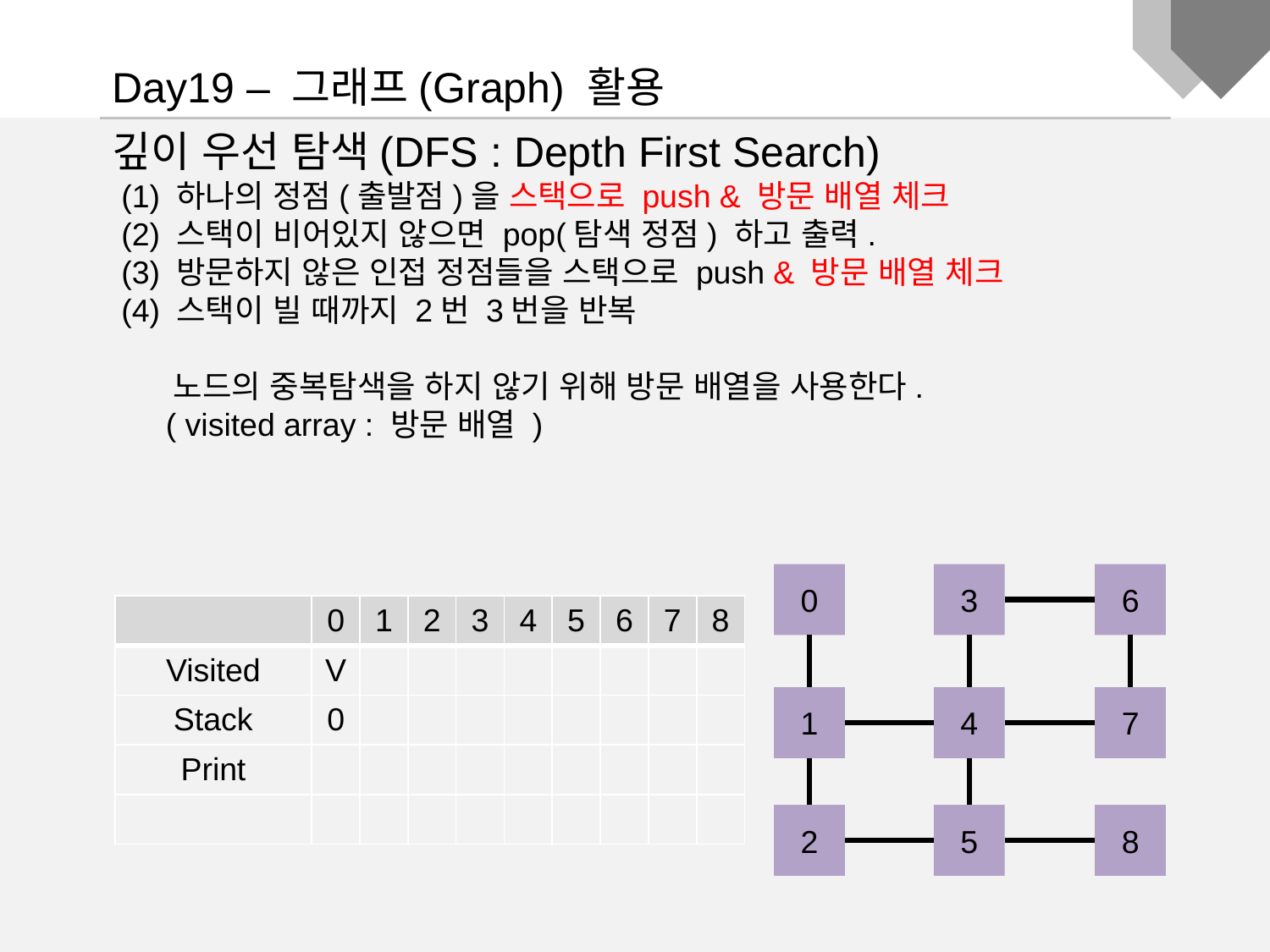

Day19 – 그래프(Graph) 활용
깊이 우선 탐색(DFS : Depth First Search)
 (1) 하나의 정점(출발점)을 스택으로 push & 방문 배열 체크
 (2) 스택이 비어있지 않으면 pop(탐색 정점) 하고 출력.
 (3) 방문하지 않은 인접 정점들을 스택으로 push & 방문 배열 체크
 (4) 스택이 빌 때까지 2번 3번을 반복

      노드의 중복탐색을 하지 않기 위해 방문 배열을 사용한다.
      ( visited array : 방문 배열 )

0
3
6
1
4
7
2
5
8
|  | 0 | 1 | 2 | 3 | 4 | 5 | 6 | 7 | 8 |
| --- | --- | --- | --- | --- | --- | --- | --- | --- | --- |
| Visited | V |  |  |  |  |  |  |  |  |
| Stack | 0 |  |  |  |  |  |  |  |  |
| Print |  |  |  |  |  |  |  |  |  |
|  |  |  |  |  |  |  |  |  |  |